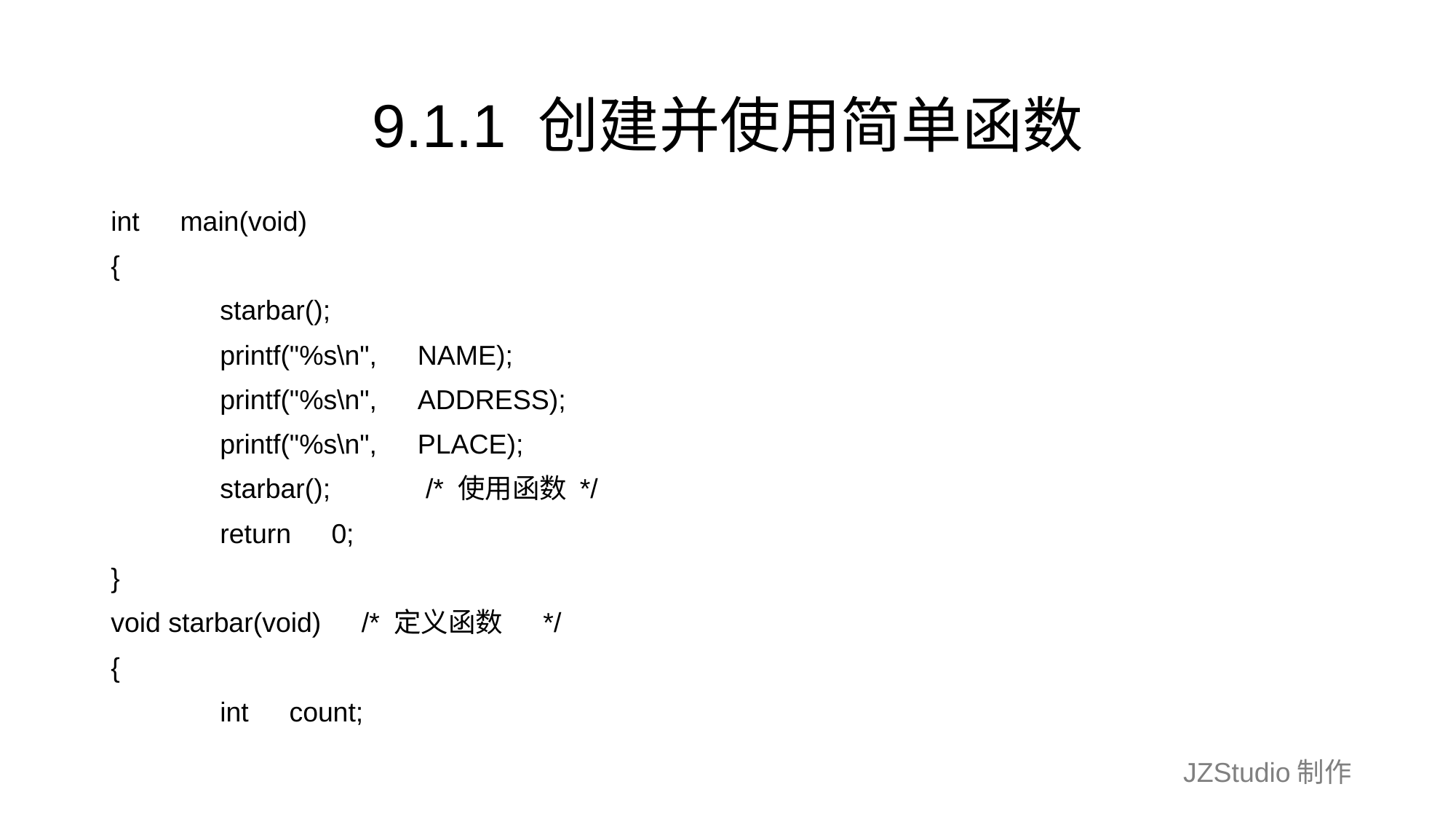

# 9.1.1 创建并使用简单函数
int　main(void)
{
	starbar();
	printf("%s\n",　NAME);
	printf("%s\n",　ADDRESS);
	printf("%s\n",　PLACE);
	starbar();　　　/* 使用函数 */
	return　0;
}
void starbar(void)　/* 定义函数　 */
{
	int　count;